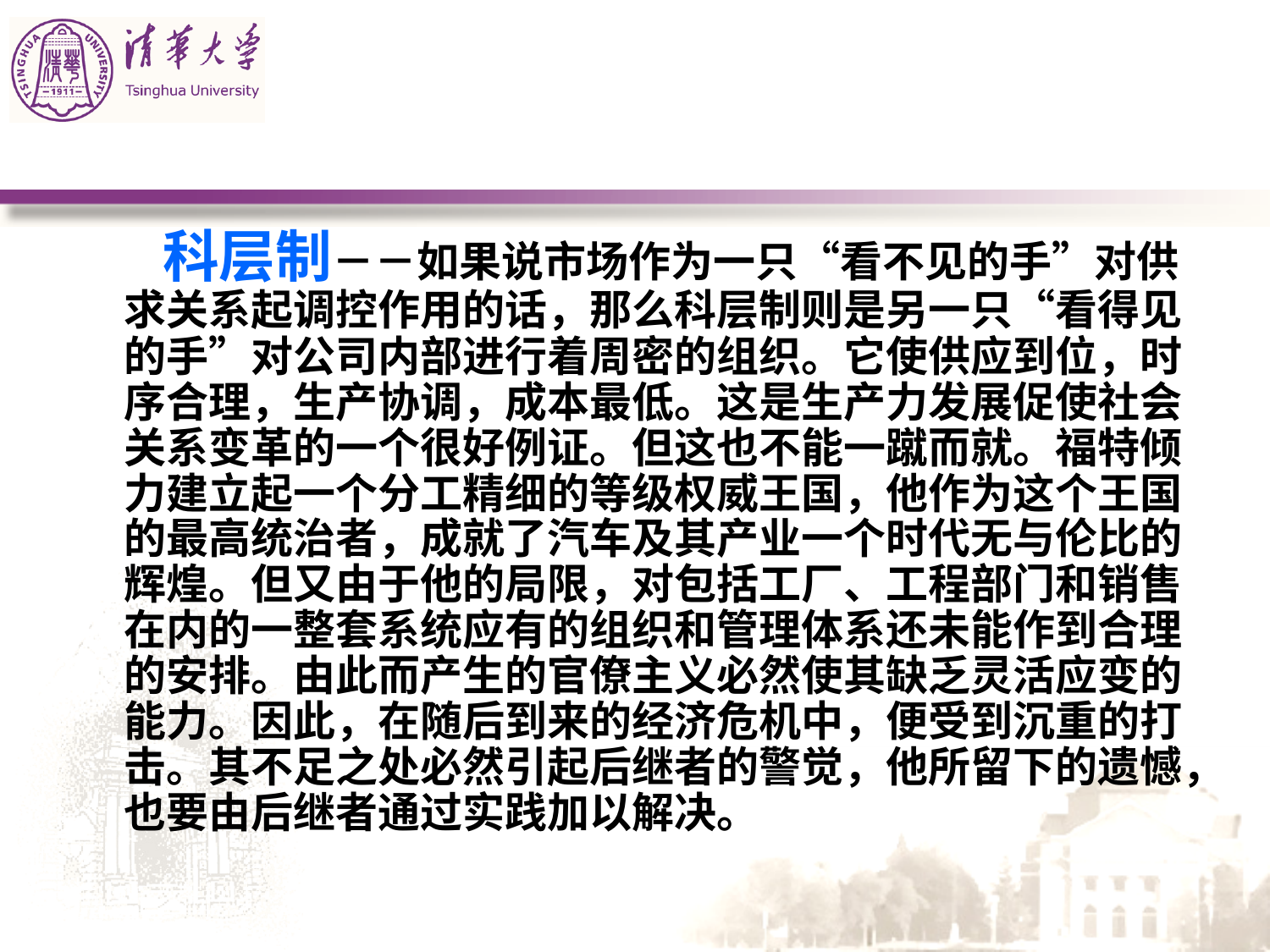

#
        科层制－－如果说市场作为一只“看不见的手”对供求关系起调控作用的话，那么科层制则是另一只“看得见的手”对公司内部进行着周密的组织。它使供应到位，时序合理，生产协调，成本最低。这是生产力发展促使社会关系变革的一个很好例证。但这也不能一蹴而就。福特倾力建立起一个分工精细的等级权威王国，他作为这个王国的最高统治者，成就了汽车及其产业一个时代无与伦比的辉煌。但又由于他的局限，对包括工厂、工程部门和销售在内的一整套系统应有的组织和管理体系还未能作到合理的安排。由此而产生的官僚主义必然使其缺乏灵活应变的能力。因此，在随后到来的经济危机中，便受到沉重的打击。其不足之处必然引起后继者的警觉，他所留下的遗憾，也要由后继者通过实践加以解决。